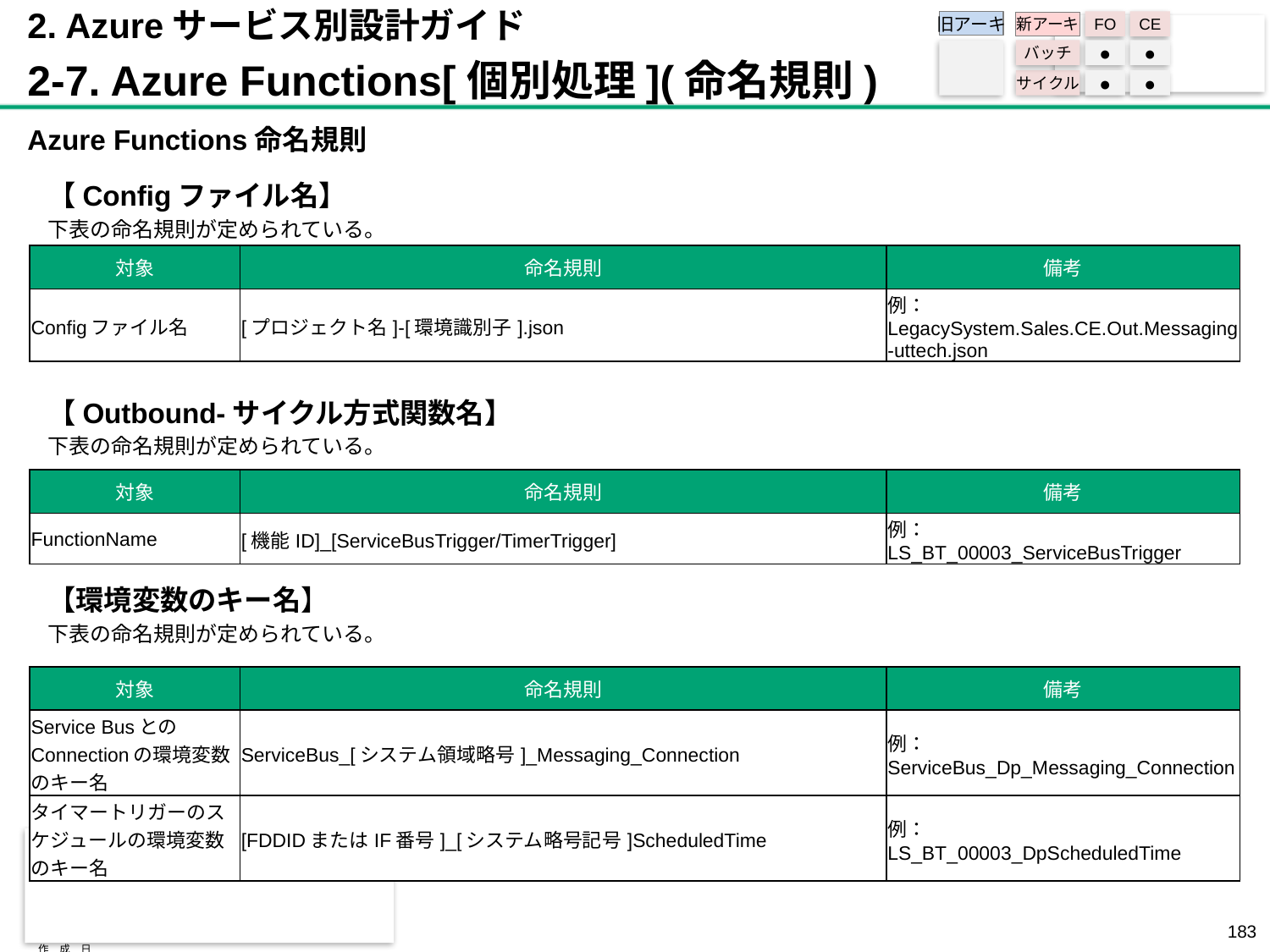

2. Azureサービス別設計ガイド
2-7. Azure Functions[個別処理](命名規則)
旧アーキ
FO
CE
新アーキ
バッチ
●
●
サイクル
●
●

Azure Functions命名規則
【Configファイル名】
下表の命名規則が定められている。

【Outbound-サイクル方式関数名】
下表の命名規則が定められている。

【環境変数のキー名】
下表の命名規則が定められている。

※[システム領域略号]はlsではなく各アプリの領域略号とすること（ad,dp,fiなど）
| 対象 | 命名規則 | 備考 |
| --- | --- | --- |
| Configファイル名 | [プロジェクト名]-[環境識別子].json | 例：　LegacySystem.Sales.CE.Out.Messaging-uttech.json |
| 対象 | 命名規則 | 備考 |
| --- | --- | --- |
| FunctionName | [機能ID]\_[ServiceBusTrigger/TimerTrigger] | 例：　LS\_BT\_00003\_ServiceBusTrigger |
| 対象 | 命名規則 | 備考 |
| --- | --- | --- |
| Service BusとのConnectionの環境変数のキー名 | ServiceBus\_[システム領域略号]\_Messaging\_Connection | 例：　ServiceBus\_Dp\_Messaging\_Connection |
| タイマートリガーのスケジュールの環境変数のキー名 | [FDDIDまたはIF番号]\_[システム略号記号]ScheduledTime | 例：　LS\_BT\_00003\_DpScheduledTime |

183